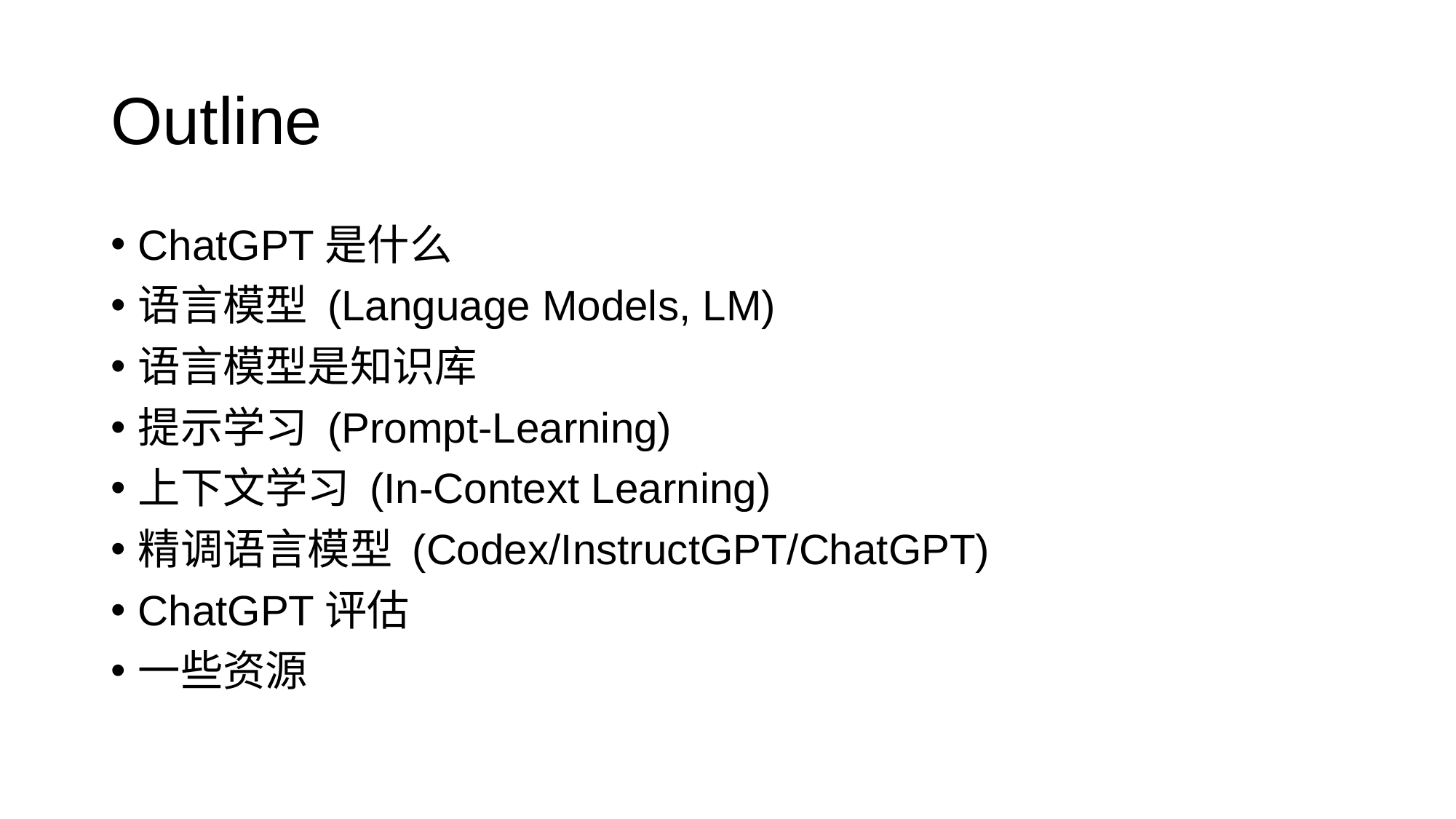

# Outline
ChatGPT是什么
语言模型 (Language Models, LM)
语言模型是知识库
提示学习 (Prompt-Learning)
上下文学习 (In-Context Learning)
精调语言模型 (Codex/InstructGPT/ChatGPT)
ChatGPT评估
一些资源